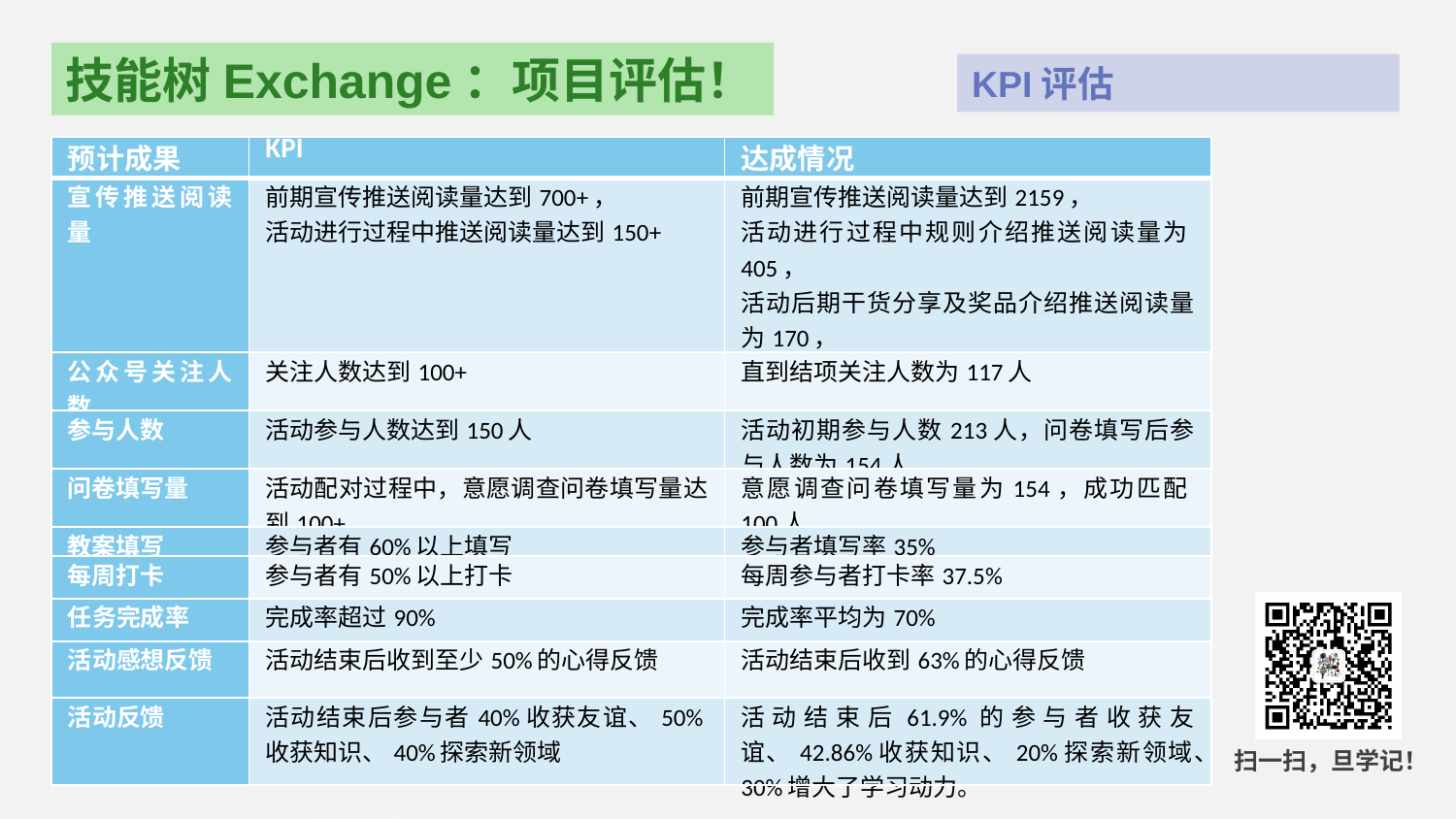

KPI评估
| 预计成果 | KPI | 达成情况 |
| --- | --- | --- |
| 宣传推送阅读量 | 前期宣传推送阅读量达到700+， 活动进行过程中推送阅读量达到150+ | 前期宣传推送阅读量达到2159， 活动进行过程中规则介绍推送阅读量为405， 活动后期干货分享及奖品介绍推送阅读量为170， 活动总结感想分享推送阅读量为214。 |
| 公众号关注人数 | 关注人数达到100+ | 直到结项关注人数为117人 |
| 参与人数 | 活动参与人数达到150人 | 活动初期参与人数213人，问卷填写后参与人数为154人。 |
| 问卷填写量 | 活动配对过程中，意愿调查问卷填写量达到100+ | 意愿调查问卷填写量为154，成功匹配100人。 |
| 教案填写 | 参与者有60%以上填写 | 参与者填写率35% |
| 每周打卡 | 参与者有50%以上打卡 | 每周参与者打卡率37.5% |
| 任务完成率 | 完成率超过90% | 完成率平均为70% |
| 活动感想反馈 | 活动结束后收到至少50%的心得反馈 | 活动结束后收到63%的心得反馈 |
| 活动反馈 | 活动结束后参与者40%收获友谊、50%收获知识、40%探索新领域 | 活动结束后61.9%的参与者收获友谊、42.86%收获知识、20%探索新领域、30%增大了学习动力。 |